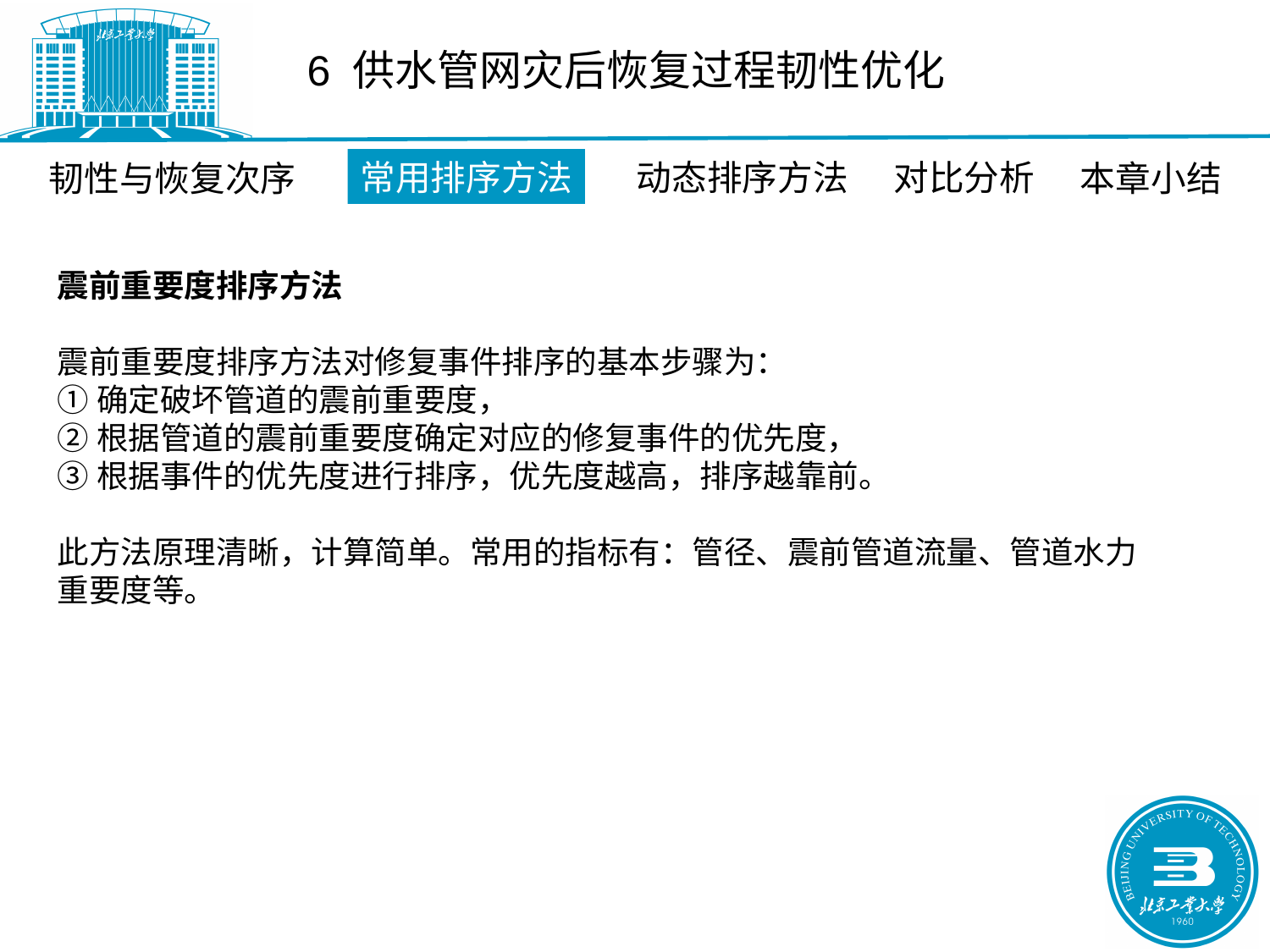

6 供水管网灾后恢复过程韧性优化
常用排序方法
动态排序方法
对比分析
韧性与恢复次序
本章小结
震前重要度排序方法

震前重要度排序方法对修复事件排序的基本步骤为：
①确定破坏管道的震前重要度，
②根据管道的震前重要度确定对应的修复事件的优先度，
③根据事件的优先度进行排序，优先度越高，排序越靠前。

此方法原理清晰，计算简单。常用的指标有：管径、震前管道流量、管道水力重要度等。